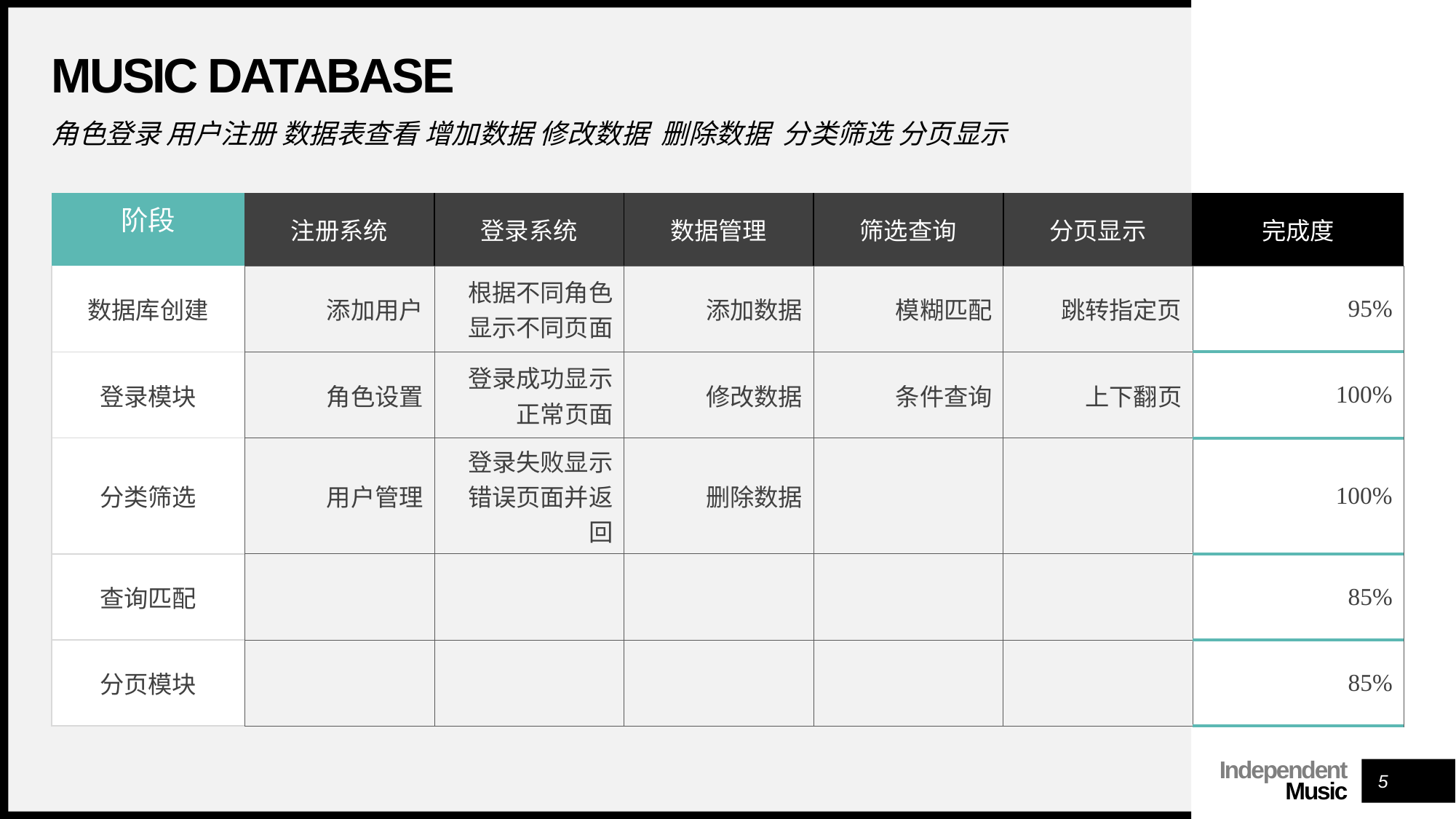

# Music Database
角色登录 用户注册 数据表查看 增加数据 修改数据  删除数据  分类筛选 分页显示
| 阶段 | 注册系统 | 登录系统 | 数据管理 | 筛选查询 | 分页显示 | 完成度 |
| --- | --- | --- | --- | --- | --- | --- |
| 数据库创建 | 添加用户 | 根据不同角色显示不同页面 | 添加数据 | 模糊匹配 | 跳转指定页 | 95% |
| 登录模块 | 角色设置 | 登录成功显示正常页面 | 修改数据 | 条件查询 | 上下翻页 | 100% |
| 分类筛选 | 用户管理 | 登录失败显示错误页面并返回 | 删除数据 |  |  | 100% |
| 查询匹配 |  |  |  |  |  | 85% |
| 分页模块 |  |  |  |  |  | 85% |
5